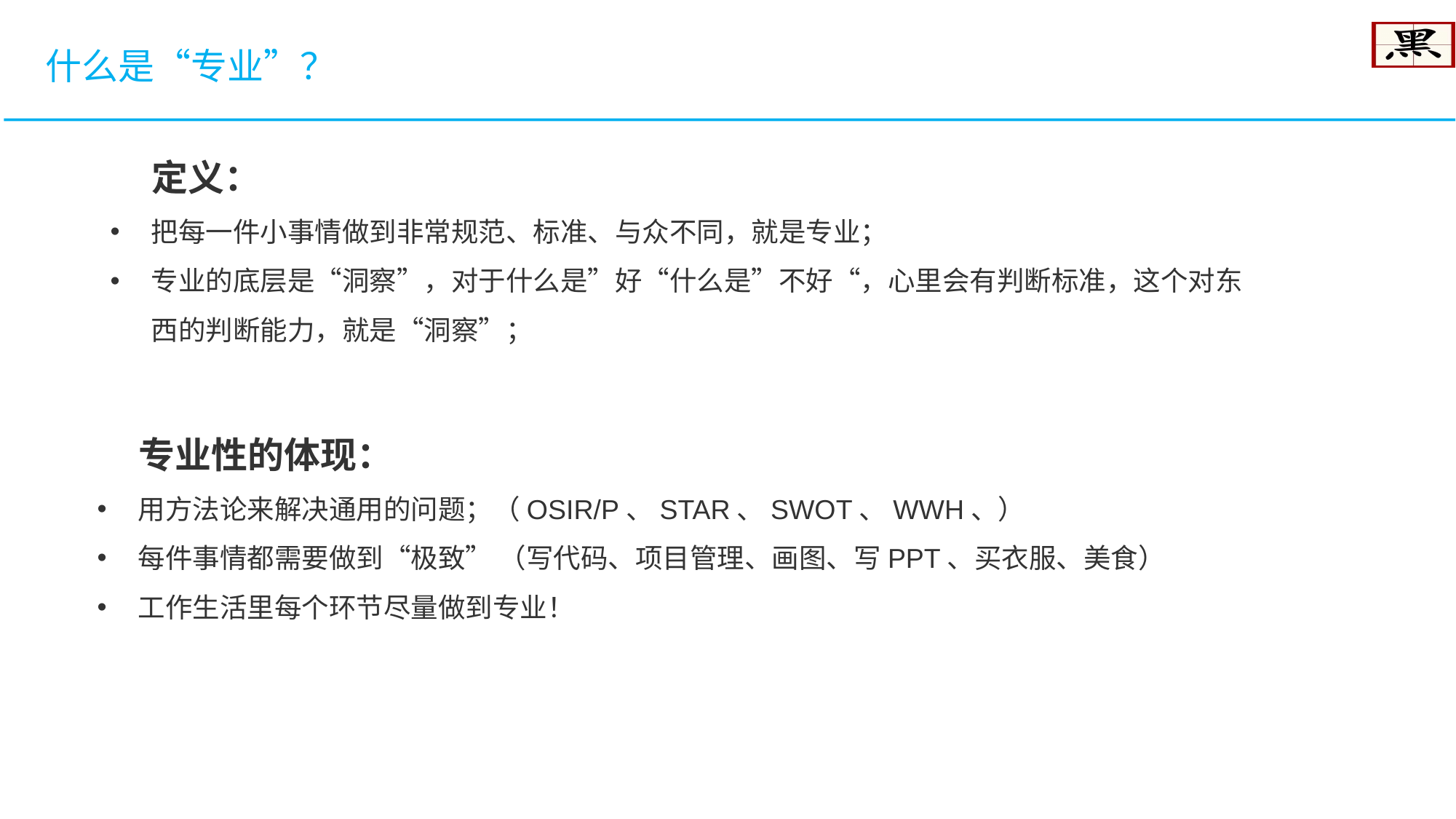

什么是“专业”？
    定义：
把每一件小事情做到非常规范、标准、与众不同，就是专业；
专业的底层是“洞察”，对于什么是”好“什么是”不好“，心里会有判断标准，这个对东西的判断能力，就是“洞察”；
    专业性的体现：
用方法论来解决通用的问题；（OSIR/P、STAR、SWOT、WWH、）
每件事情都需要做到“极致” （写代码、项目管理、画图、写PPT、买衣服、美食）
工作生活里每个环节尽量做到专业！